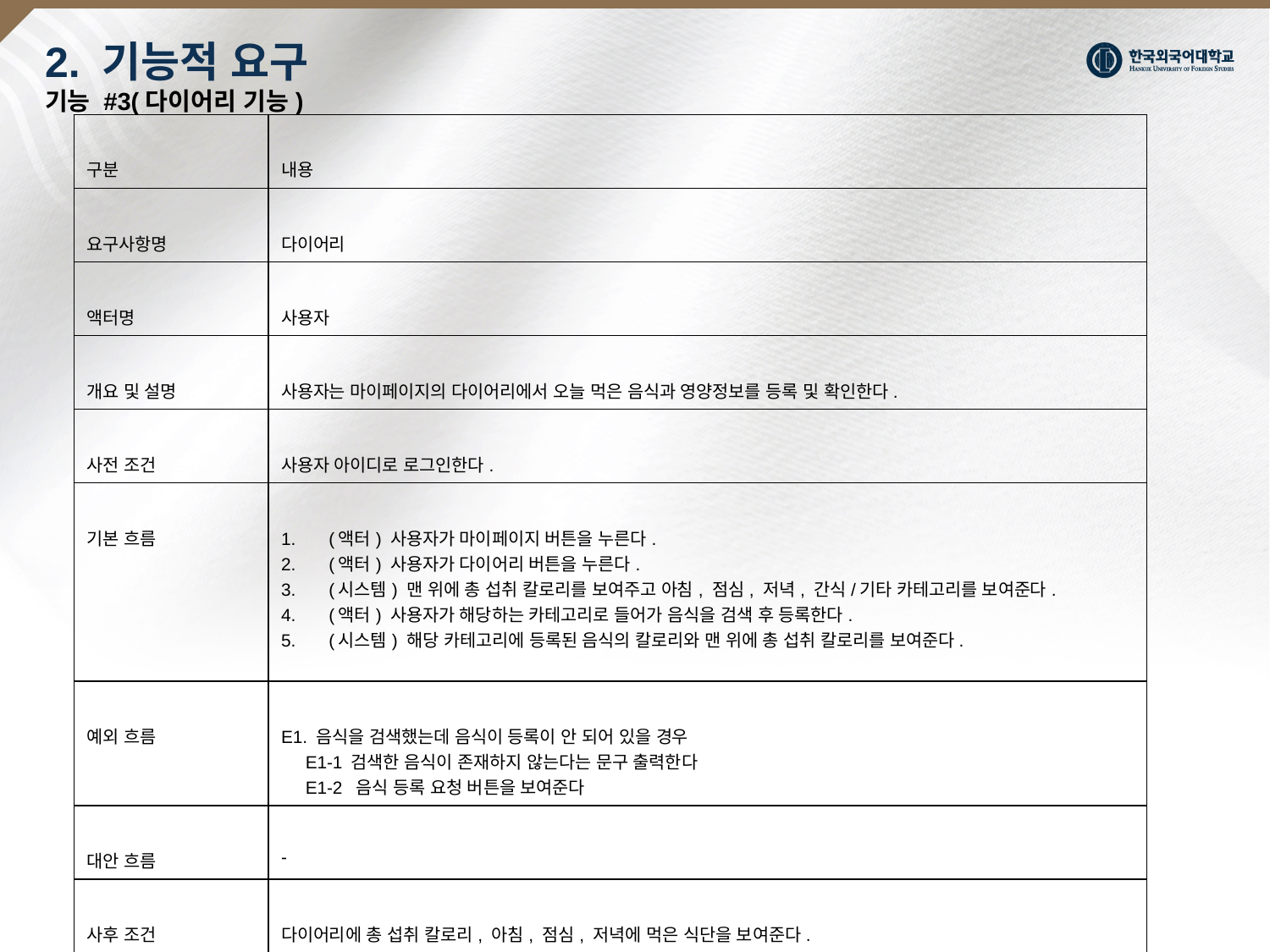

# 2. 기능적 요구 기능 #3(다이어리 기능)
| 구분 | 내용 |
| --- | --- |
| 요구사항명 | 다이어리 |
| 액터명 | 사용자 |
| 개요 및 설명 | 사용자는 마이페이지의 다이어리에서 오늘 먹은 음식과 영양정보를 등록 및 확인한다. |
| 사전 조건 | 사용자 아이디로 로그인한다. |
| 기본 흐름 | (액터) 사용자가 마이페이지 버튼을 누른다.  (액터) 사용자가 다이어리 버튼을 누른다.  (시스템) 맨 위에 총 섭취 칼로리를 보여주고 아침, 점심, 저녁, 간식/기타 카테고리를 보여준다.  (액터) 사용자가 해당하는 카테고리로 들어가 음식을 검색 후 등록한다.  (시스템) 해당 카테고리에 등록된 음식의 칼로리와 맨 위에 총 섭취 칼로리를 보여준다. |
| 예외 흐름 | E1. 음식을 검색했는데 음식이 등록이 안 되어 있을 경우       E1-1 검색한 음식이 존재하지 않는다는 문구 출력한다       E1-2  음식 등록 요청 버튼을 보여준다 |
| 대안 흐름 | - |
| 사후 조건 | 다이어리에 총 섭취 칼로리, 아침, 점심, 저녁에 먹은 식단을 보여준다. |